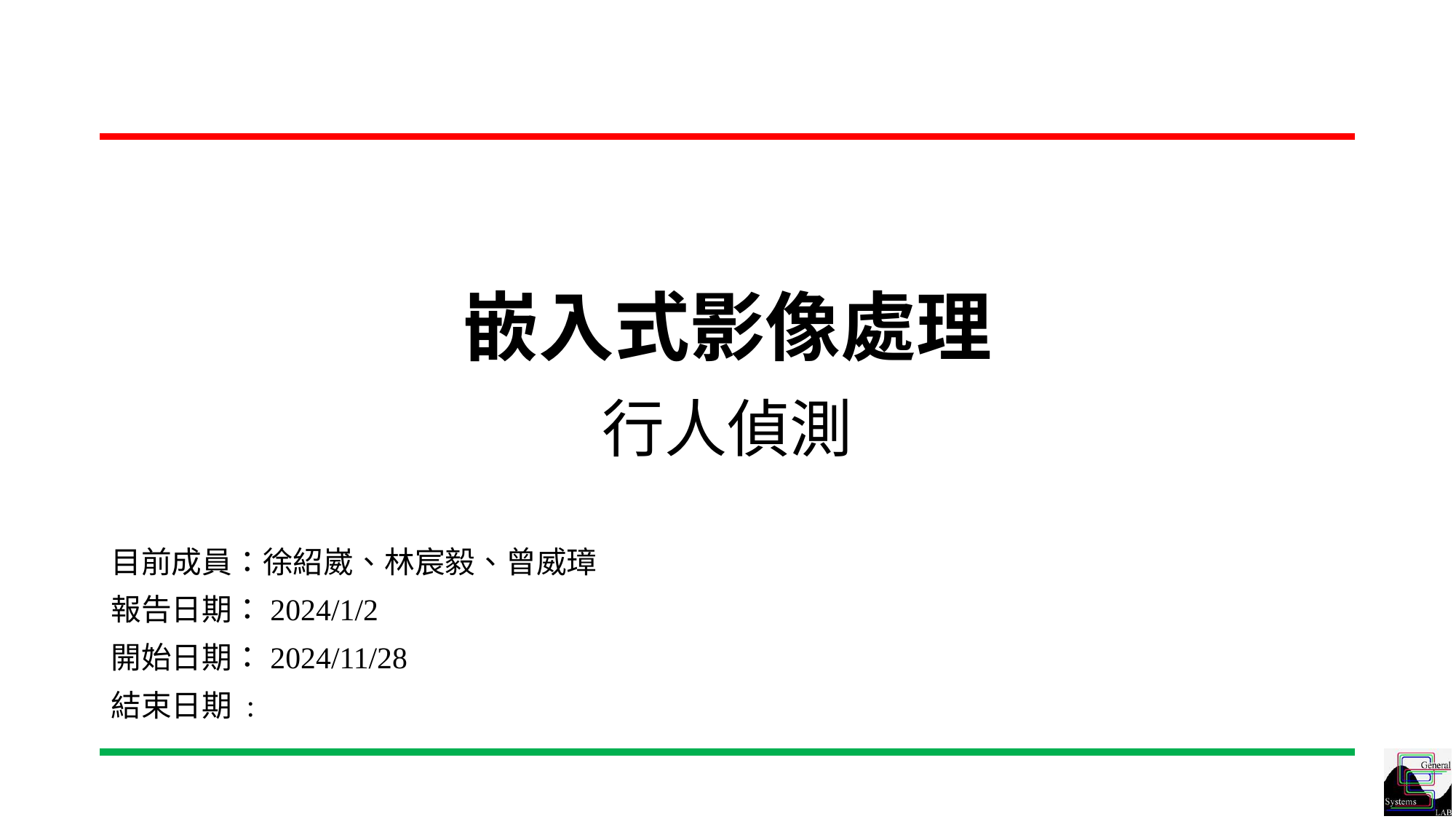

# 嵌入式影像處理 行人偵測
目前成員：徐紹崴、林宸毅、曾威璋
報告日期：2024/1/2
開始日期：2024/11/28
結束日期 :